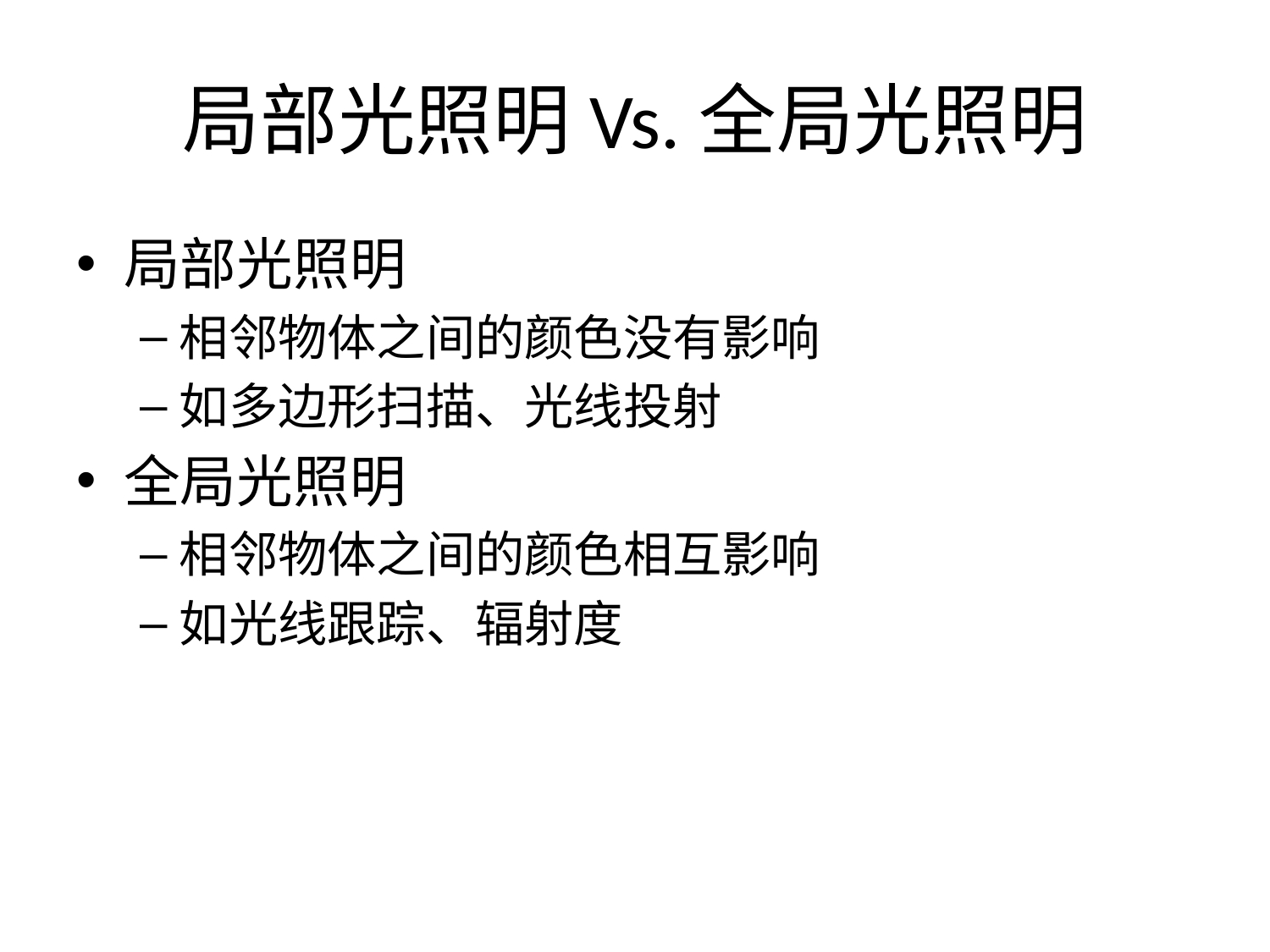

# 局部光照明Vs.全局光照明
局部光照明
相邻物体之间的颜色没有影响
如多边形扫描、光线投射
全局光照明
相邻物体之间的颜色相互影响
如光线跟踪、辐射度